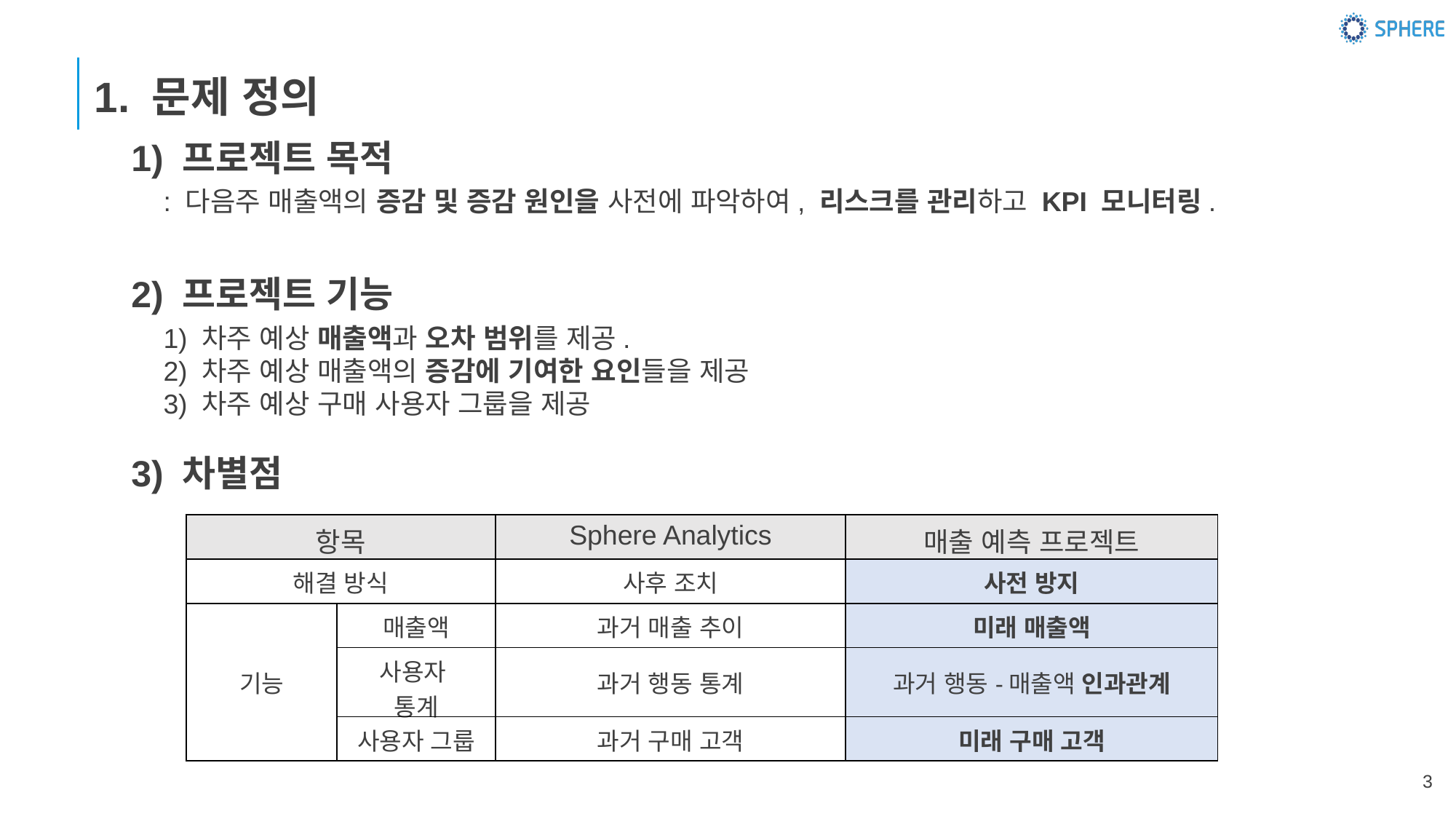

1. 문제 정의
1) 프로젝트 목적
: 다음주 매출액의 증감 및 증감 원인을 사전에 파악하여, 리스크를 관리하고 KPI 모니터링.
2) 프로젝트 기능
1) 차주 예상 매출액과 오차 범위를 제공.
2) 차주 예상 매출액의 증감에 기여한 요인들을 제공
3) 차주 예상 구매 사용자 그룹을 제공
3) 차별점
| 항목 |  | Sphere Analytics | 매출 예측 프로젝트 |
| --- | --- | --- | --- |
| 해결 방식 |  | 사후 조치 | 사전 방지 |
| 기능 | 매출액 | 과거 매출 추이 | 미래 매출액 |
|  | 사용자 통계 | 과거 행동 통계 | 과거 행동-매출액 인과관계 |
|  | 사용자 그룹 | 과거 구매 고객 | 미래 구매 고객 |
3